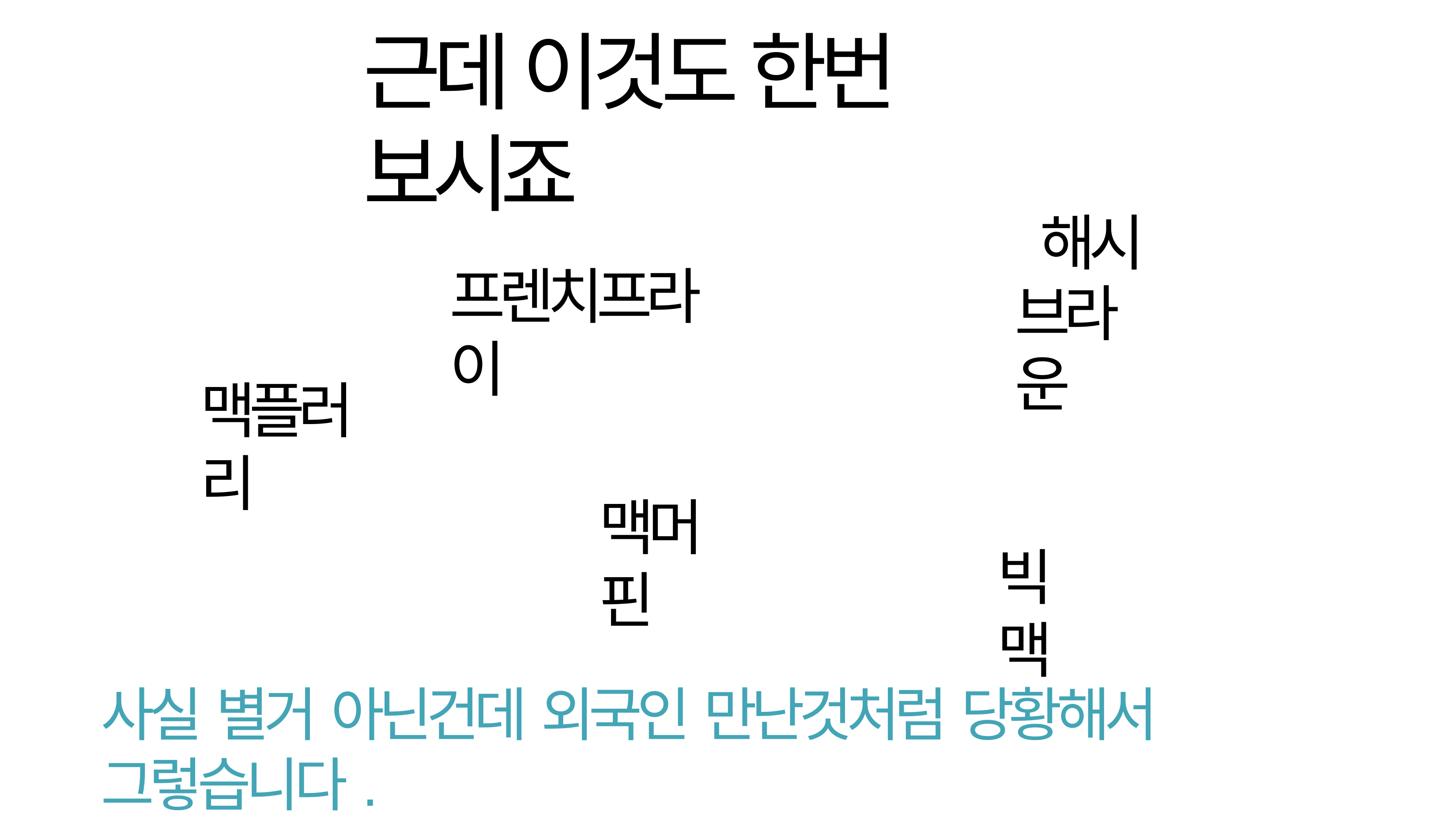

# 근데 이것도 한번 보시죠
해시  브라운
프렌치프라이
맥플러리
맥머핀
빅맥
사실 별거 아닌건데 외국인 만난것처럼 당황해서 그렇습니다.